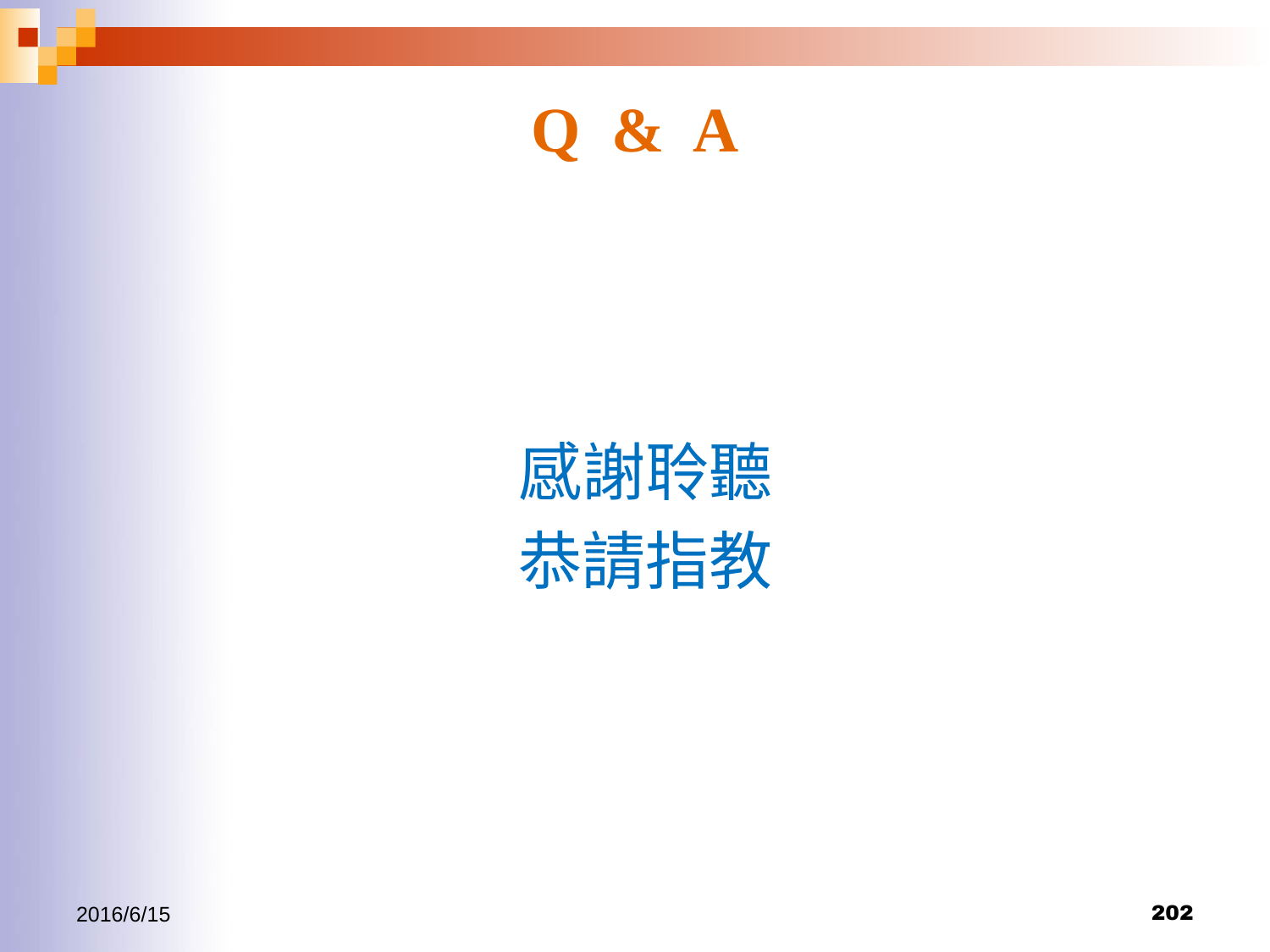

# Q  &  A
感謝聆聽
恭請指教

2016/6/15
202